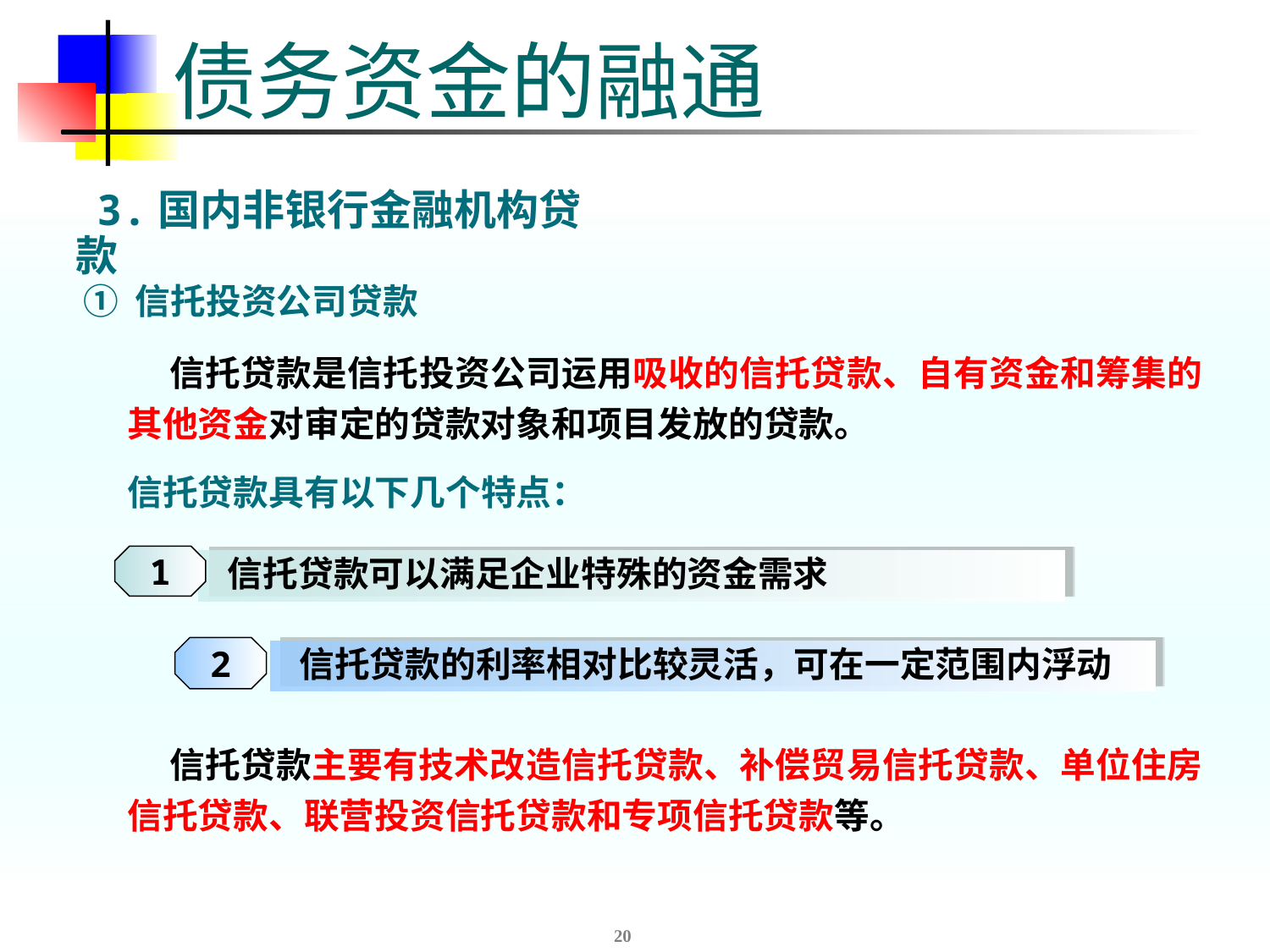

# 债务资金的融通
 3.国内非银行金融机构贷款

 ① 信托投资公司贷款
    信托贷款是信托投资公司运用吸收的信托贷款、自有资金和筹集的其他资金对审定的贷款对象和项目发放的贷款。
信托贷款具有以下几个特点：
1
 信托贷款可以满足企业特殊的资金需求
2
 信托贷款的利率相对比较灵活，可在一定范围内浮动
    信托贷款主要有技术改造信托贷款、补偿贸易信托贷款、单位住房信托贷款、联营投资信托贷款和专项信托贷款等。
20